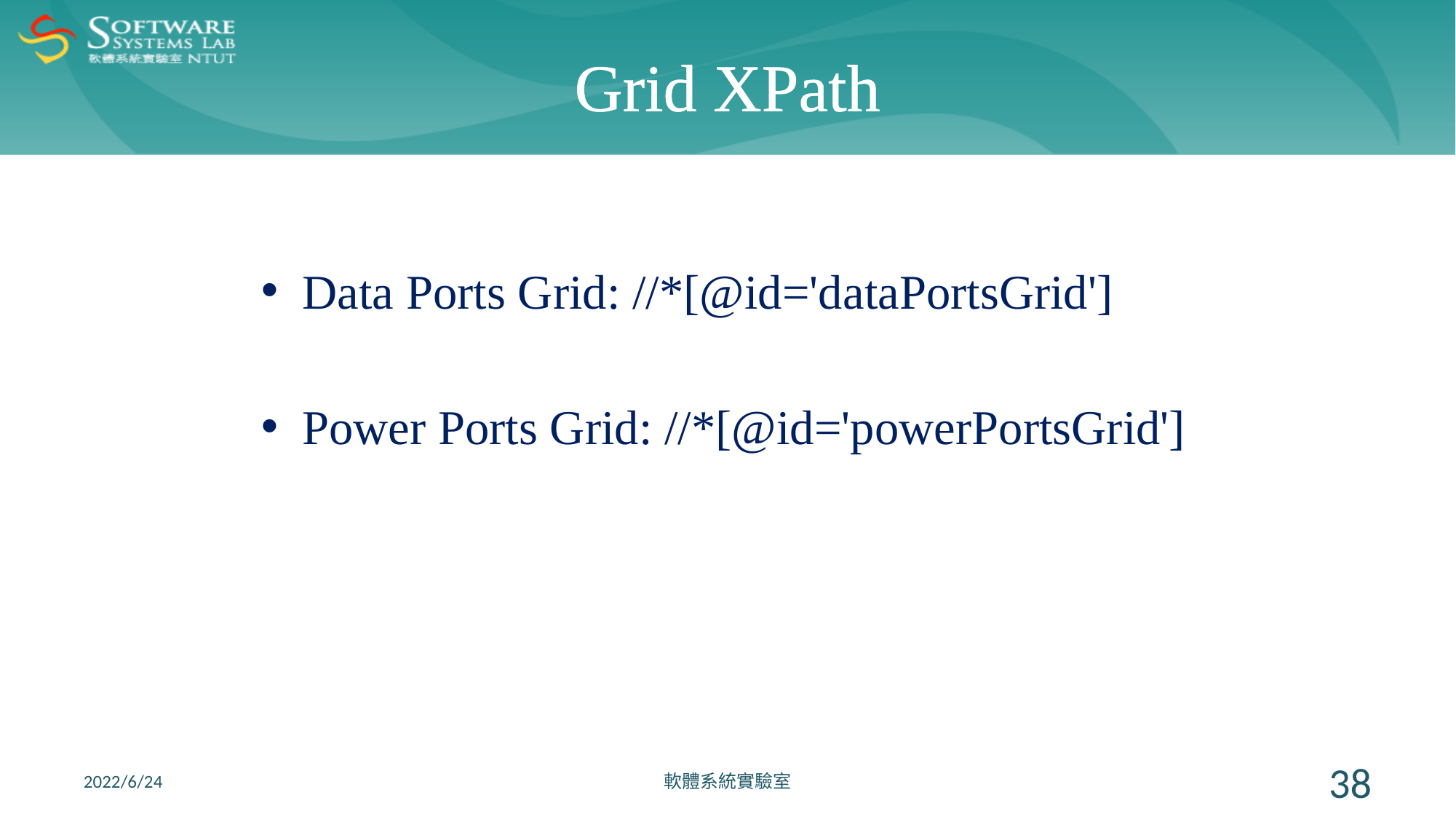

# Grid XPath
Data Ports Grid: //*[@id='dataPortsGrid']

Power Ports Grid: //*[@id='powerPortsGrid']
2022/6/24
軟體系統實驗室
38